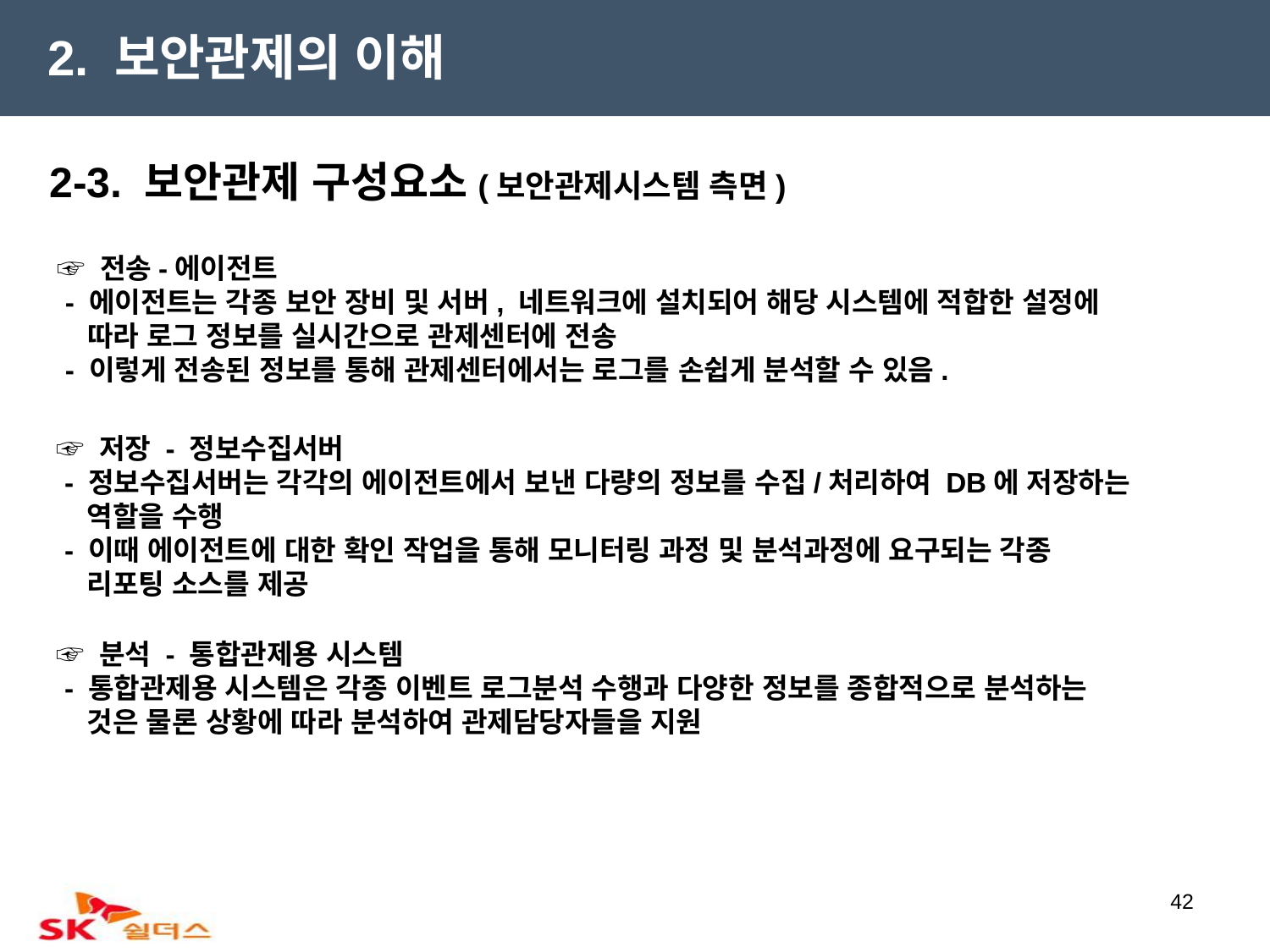

2. 보안관제의 이해
2-3. 보안관제 구성요소(보안관제시스템 측면)
 ☞ 전송-에이전트
  - 에이전트는 각종 보안 장비 및 서버, 네트워크에 설치되어 해당 시스템에 적합한 설정에
    따라 로그 정보를 실시간으로 관제센터에 전송
  - 이렇게 전송된 정보를 통해 관제센터에서는 로그를 손쉽게 분석할 수 있음.
 ☞ 저장 - 정보수집서버
  - 정보수집서버는 각각의 에이전트에서 보낸 다량의 정보를 수집/처리하여 DB에 저장하는
    역할을 수행
  - 이때 에이전트에 대한 확인 작업을 통해 모니터링 과정 및 분석과정에 요구되는 각종
    리포팅 소스를 제공
 ☞ 분석 - 통합관제용 시스템
  - 통합관제용 시스템은 각종 이벤트 로그분석 수행과 다양한 정보를 종합적으로 분석하는
    것은 물론 상황에 따라 분석하여 관제담당자들을 지원
42